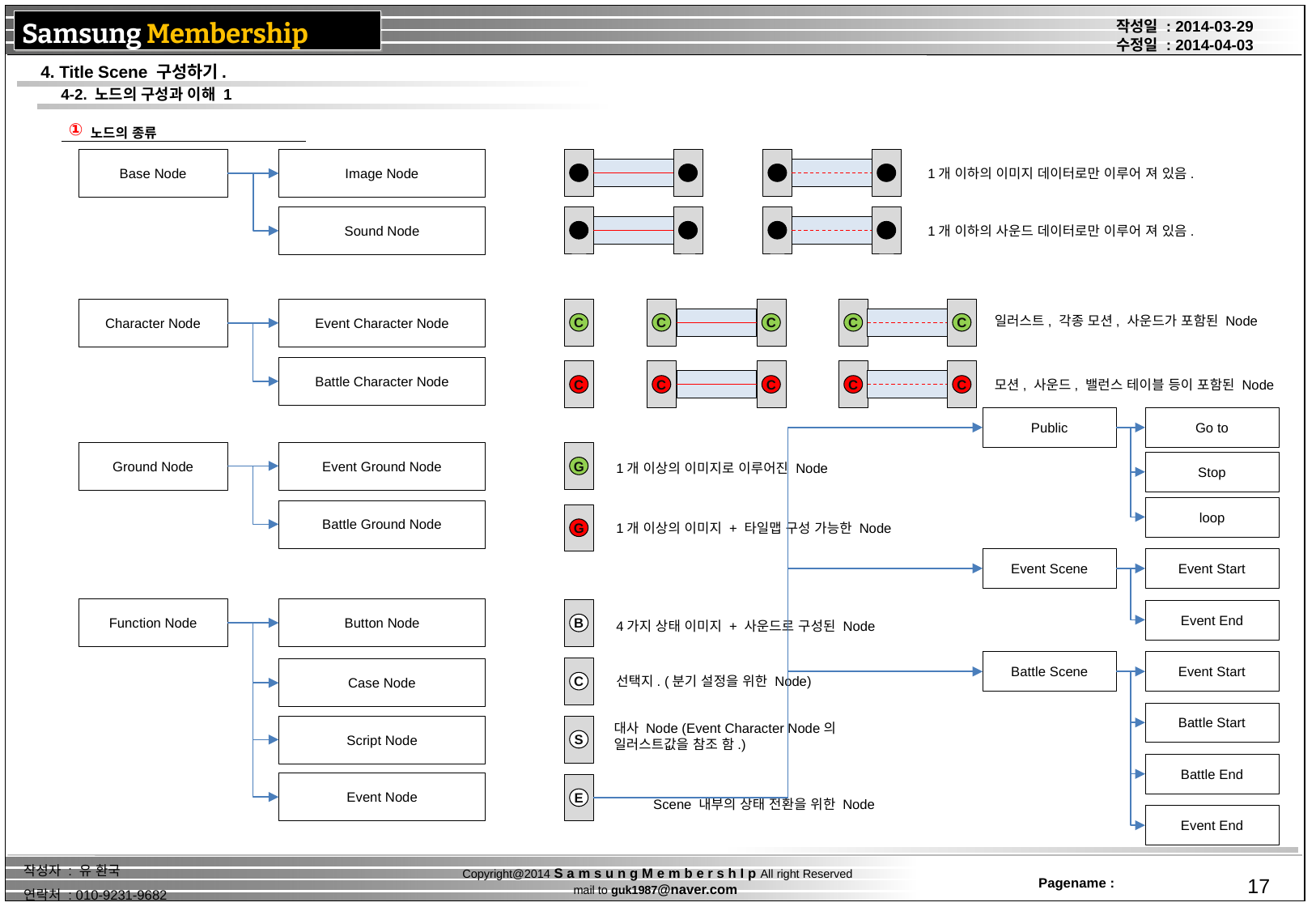

4. Title Scene 구성하기.
4-2. 노드의 구성과 이해 1

①
노드의 종류
Base Node
Image Node

1개 이하의 이미지 데이터로만 이루어 져 있음.

Sound Node

1개 이하의 사운드 데이터로만 이루어 져 있음.

Character Node
Event Character Node

일러스트, 각종 모션, 사운드가 포함된 Node

C
C
C
C
C
Battle Character Node

모션, 사운드, 밸런스 테이블 등이 포함된 Node
C
C
C
C
C
Public
Go to
Stop
loop
Event Scene
Event Start
Event End
Battle Scene
Event Start
Battle Start
Battle End
Event End
Ground Node
Event Ground Node

1개 이상의 이미지로 이루어진 Node
G
Battle Ground Node

1개 이상의 이미지 + 타일맵 구성 가능한 Node
G
Function Node
Button Node

B

C
Case Node
Script Node

S
Event Node

E
4가지 상태 이미지 + 사운드로 구성된 Node
선택지. (분기 설정을 위한 Node)
대사 Node (Event Character Node의 일러스트값을 참조 함.)
Scene 내부의 상태 전환을 위한 Node